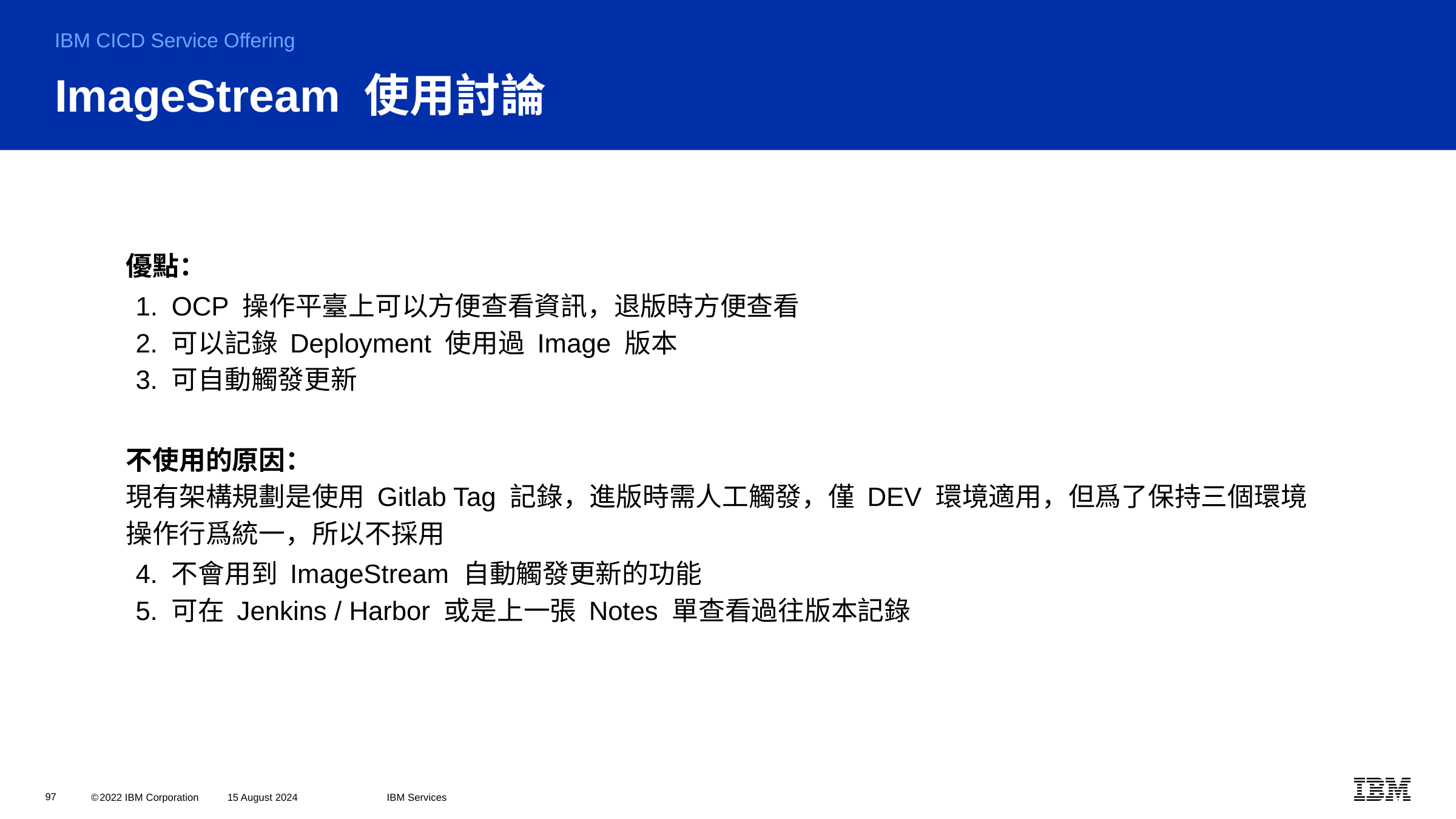

IBM CICD Service Offering
# ImageStream 使用討論
優點：
OCP 操作平臺上可以方便查看資訊，退版時方便查看
可以記錄 Deployment 使用過 Image 版本
可自動觸發更新

不使用的原因：
現有架構規劃是使用 Gitlab Tag 記錄，進版時需人工觸發，僅 DEV 環境適用，但爲了保持三個環境操作行爲統一，所以不採用
不會用到 ImageStream 自動觸發更新的功能
可在 Jenkins / Harbor 或是上一張 Notes 單查看過往版本記錄